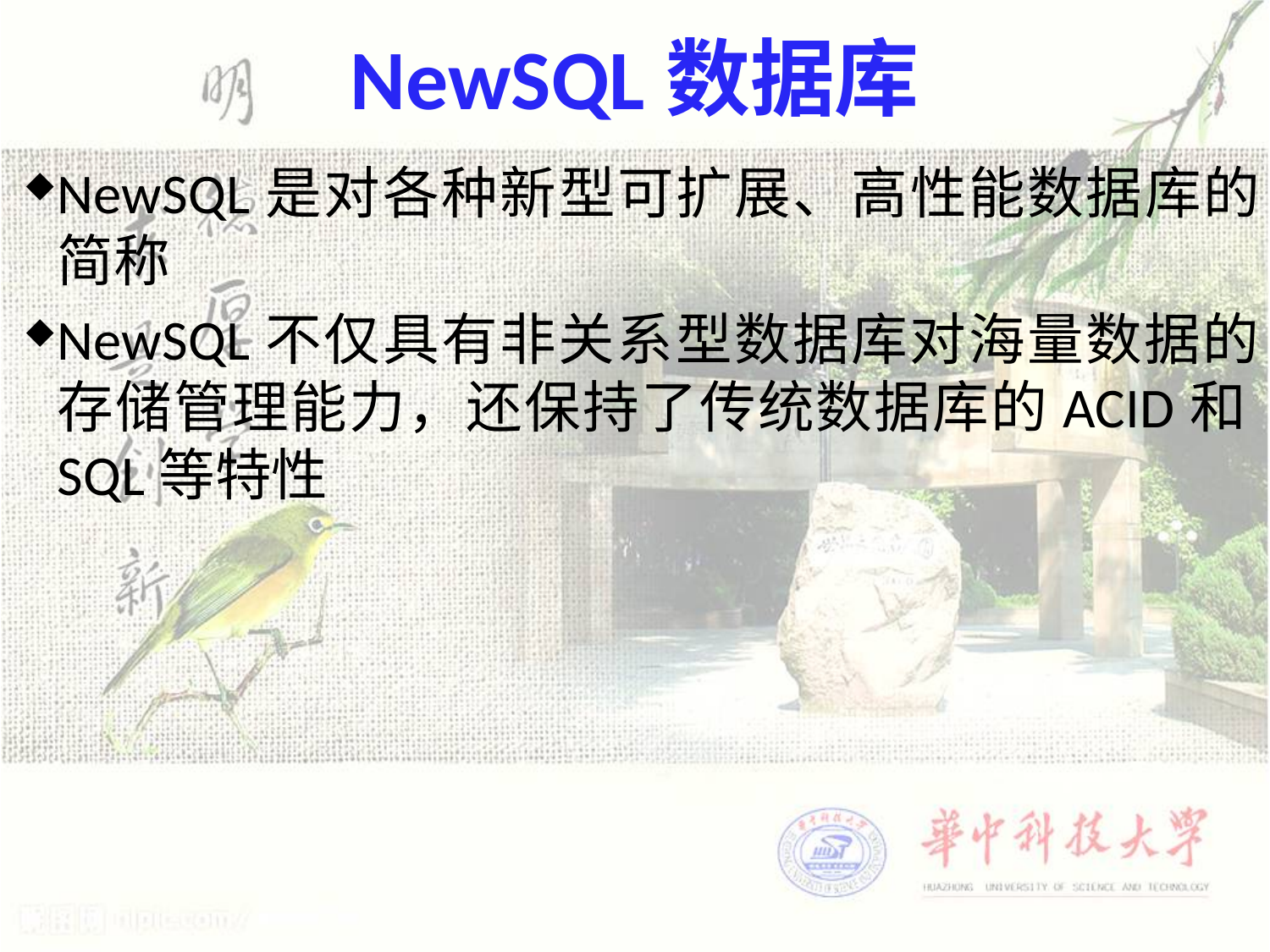

# NewSQL数据库

NewSQL是对各种新型可扩展、高性能数据库的简称
NewSQL不仅具有非关系型数据库对海量数据的存储管理能力，还保持了传统数据库的ACID和SQL等特性